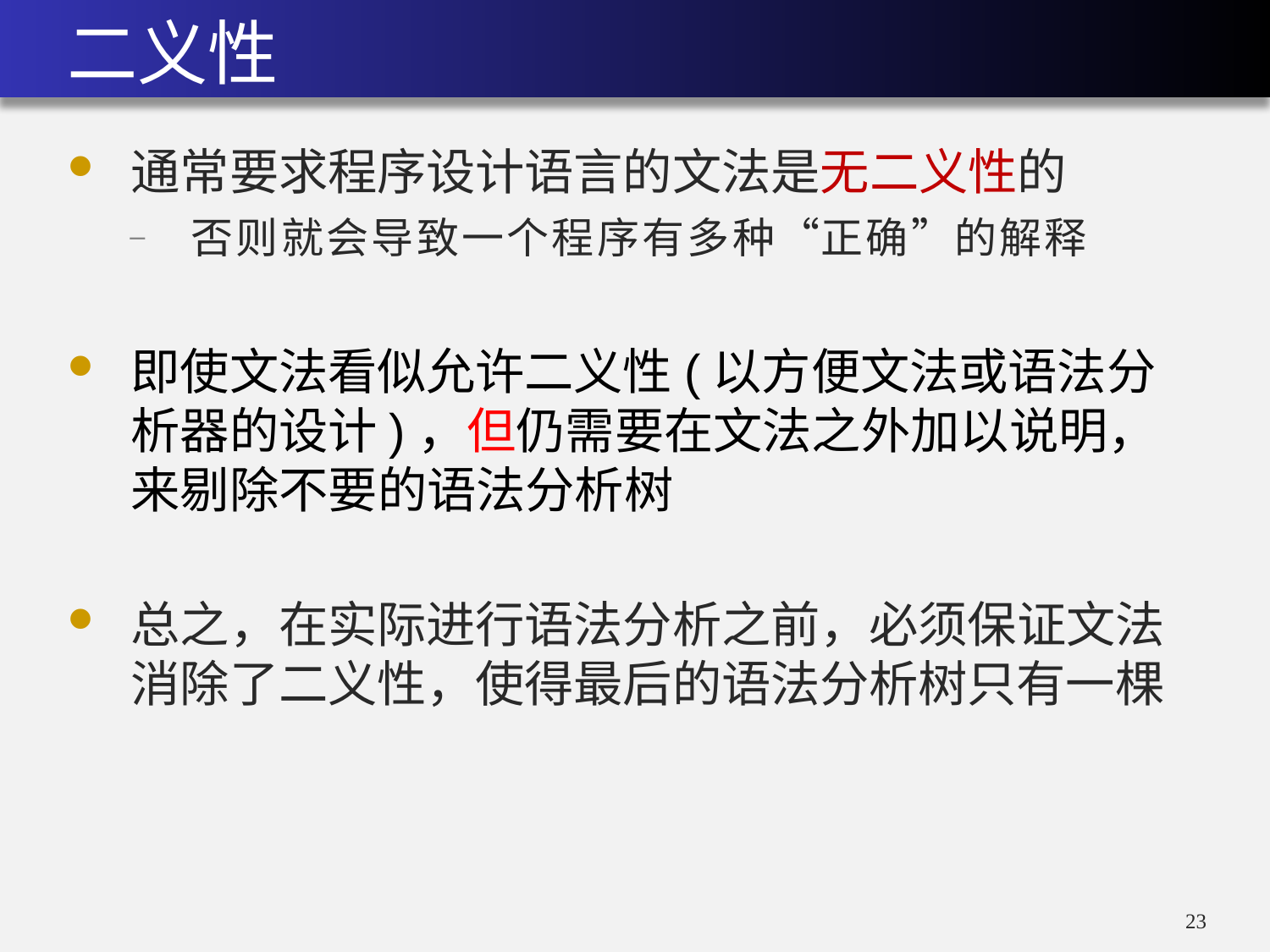

# 二义性
通常要求程序设计语言的文法是无二义性的
否则就会导致一个程序有多种“正确”的解释

即使文法看似允许二义性(以方便文法或语法分析器的设计)，但仍需要在文法之外加以说明，来剔除不要的语法分析树

总之，在实际进行语法分析之前，必须保证文法消除了二义性，使得最后的语法分析树只有一棵
23